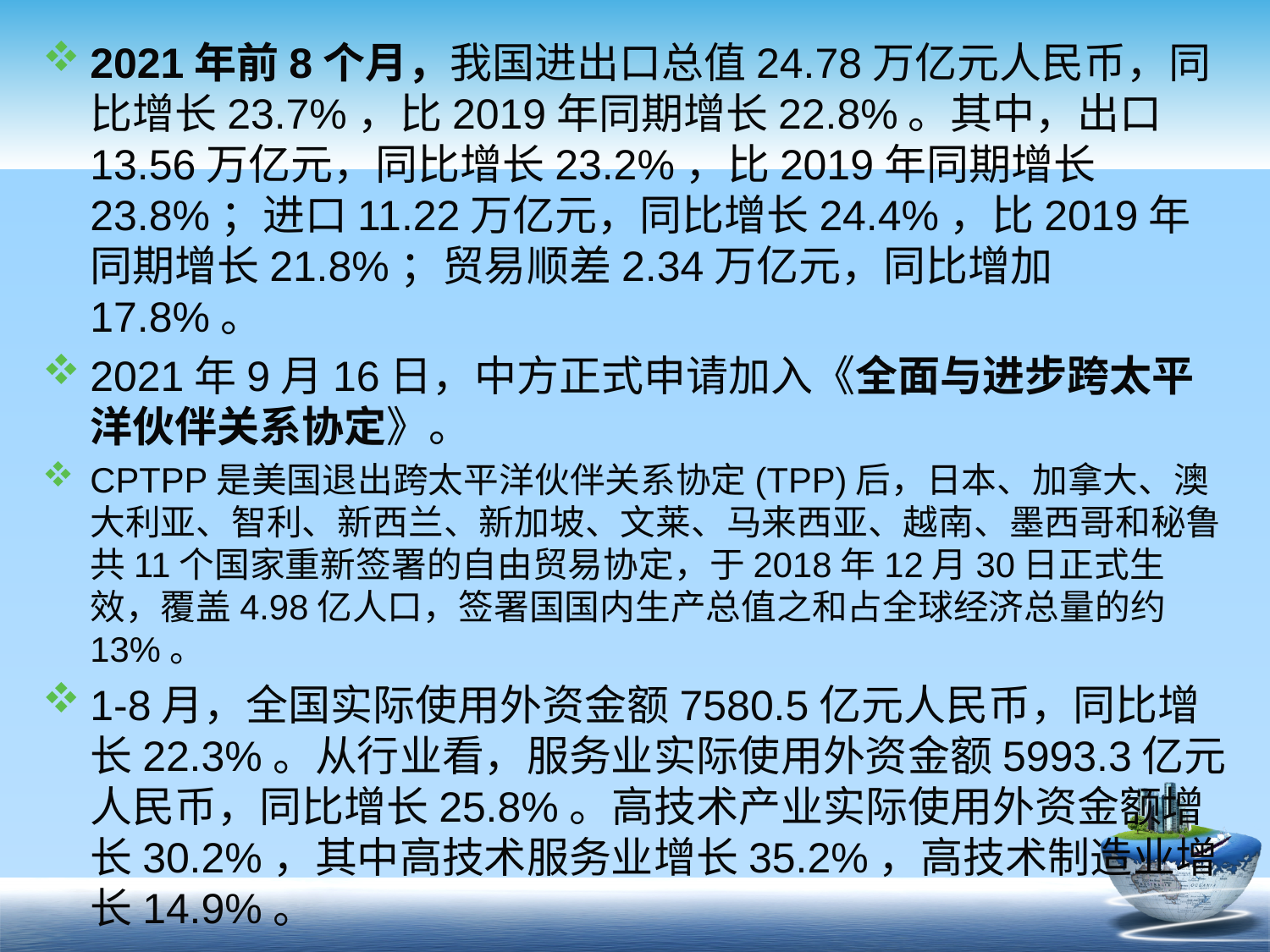

2021年前8个月，我国进出口总值24.78万亿元人民币，同比增长23.7%，比2019年同期增长22.8%。其中，出口13.56万亿元，同比增长23.2%，比2019年同期增长23.8%；进口11.22万亿元，同比增长24.4%，比2019年同期增长21.8%；贸易顺差2.34万亿元，同比增加17.8%。
2021年9月16日，中方正式申请加入《全面与进步跨太平洋伙伴关系协定》。
CPTPP是美国退出跨太平洋伙伴关系协定(TPP)后，日本、加拿大、澳大利亚、智利、新西兰、新加坡、文莱、马来西亚、越南、墨西哥和秘鲁共11个国家重新签署的自由贸易协定，于2018年12月30日正式生效，覆盖4.98亿人口，签署国国内生产总值之和占全球经济总量的约13%。
1-8月，全国实际使用外资金额7580.5亿元人民币，同比增长22.3%。从行业看，服务业实际使用外资金额5993.3亿元人民币，同比增长25.8%。高技术产业实际使用外资金额增长30.2%，其中高技术服务业增长35.2%，高技术制造业增长14.9%。